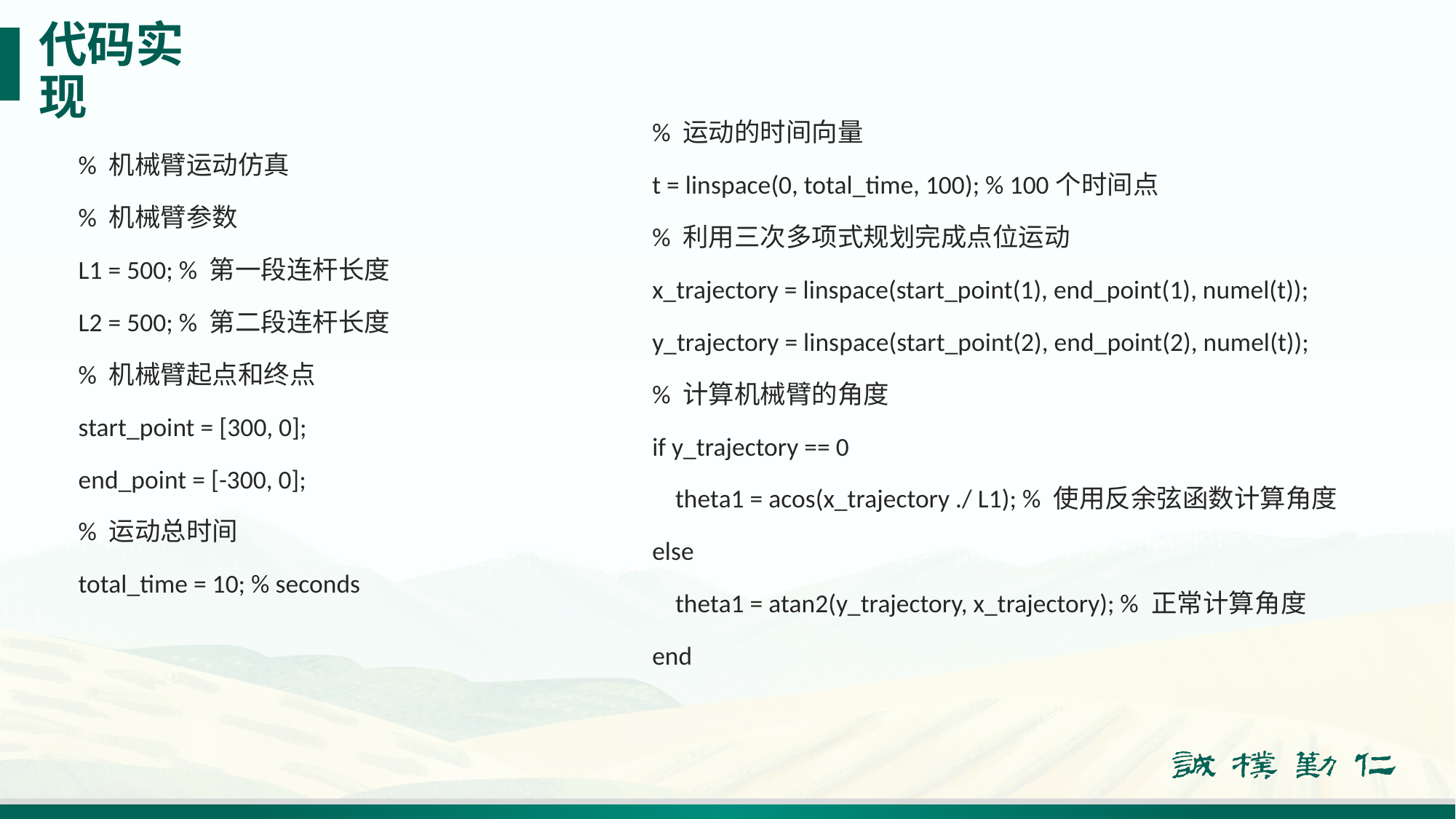

# 代码实现
% 运动的时间向量
t = linspace(0, total_time, 100); % 100个时间点
% 利用三次多项式规划完成点位运动
x_trajectory = linspace(start_point(1), end_point(1), numel(t));
y_trajectory = linspace(start_point(2), end_point(2), numel(t));
% 计算机械臂的角度
if y_trajectory == 0
    theta1 = acos(x_trajectory ./ L1); % 使用反余弦函数计算角度
else
    theta1 = atan2(y_trajectory, x_trajectory); % 正常计算角度
end
% 机械臂运动仿真
% 机械臂参数
L1 = 500; % 第一段连杆长度
L2 = 500; % 第二段连杆长度
% 机械臂起点和终点
start_point = [300, 0];
end_point = [-300, 0];
% 运动总时间
total_time = 10; % seconds